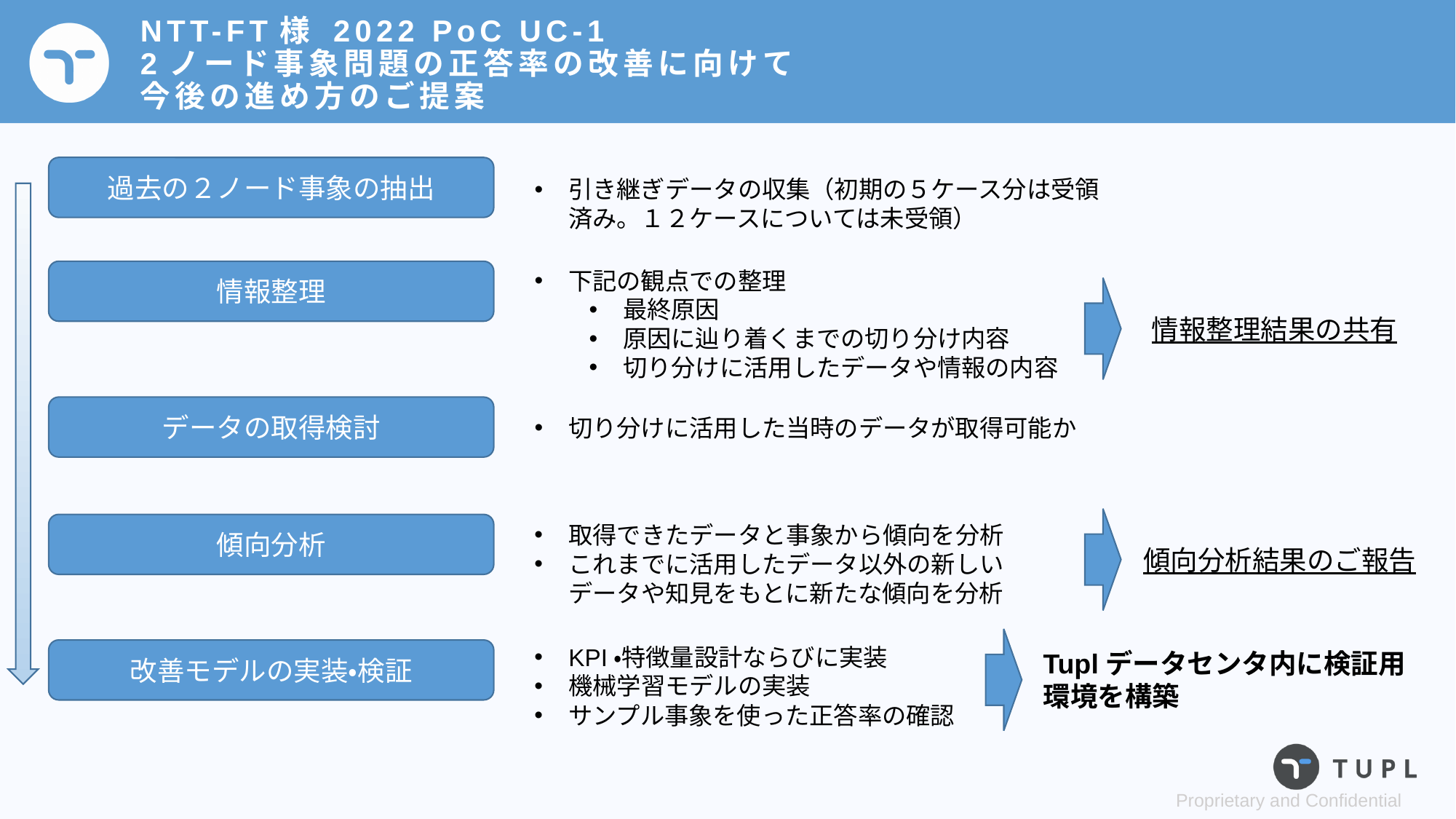

# NTT-FT様 2022 PoC UC-1 2ノード事象問題の正答率の改善に向けて 今後の進め方のご提案
過去の２ノード事象の抽出
引き継ぎデータの収集（初期の５ケース分は受領済み。１２ケースについては未受領）

下記の観点での整理
最終原因
原因に辿り着くまでの切り分け内容
切り分けに活用したデータや情報の内容
情報整理

情報整理結果の共有
データの取得検討
切り分けに活用した当時のデータが取得可能か

傾向分析
取得できたデータと事象から傾向を分析
これまでに活用したデータ以外の新しいデータや知見をもとに新たな傾向を分析
傾向分析結果のご報告

KPI・特徴量設計ならびに実装
機械学習モデルの実装
サンプル事象を使った正答率の確認
改善モデルの実装・検証
Tuplデータセンタ内に検証用環境を構築